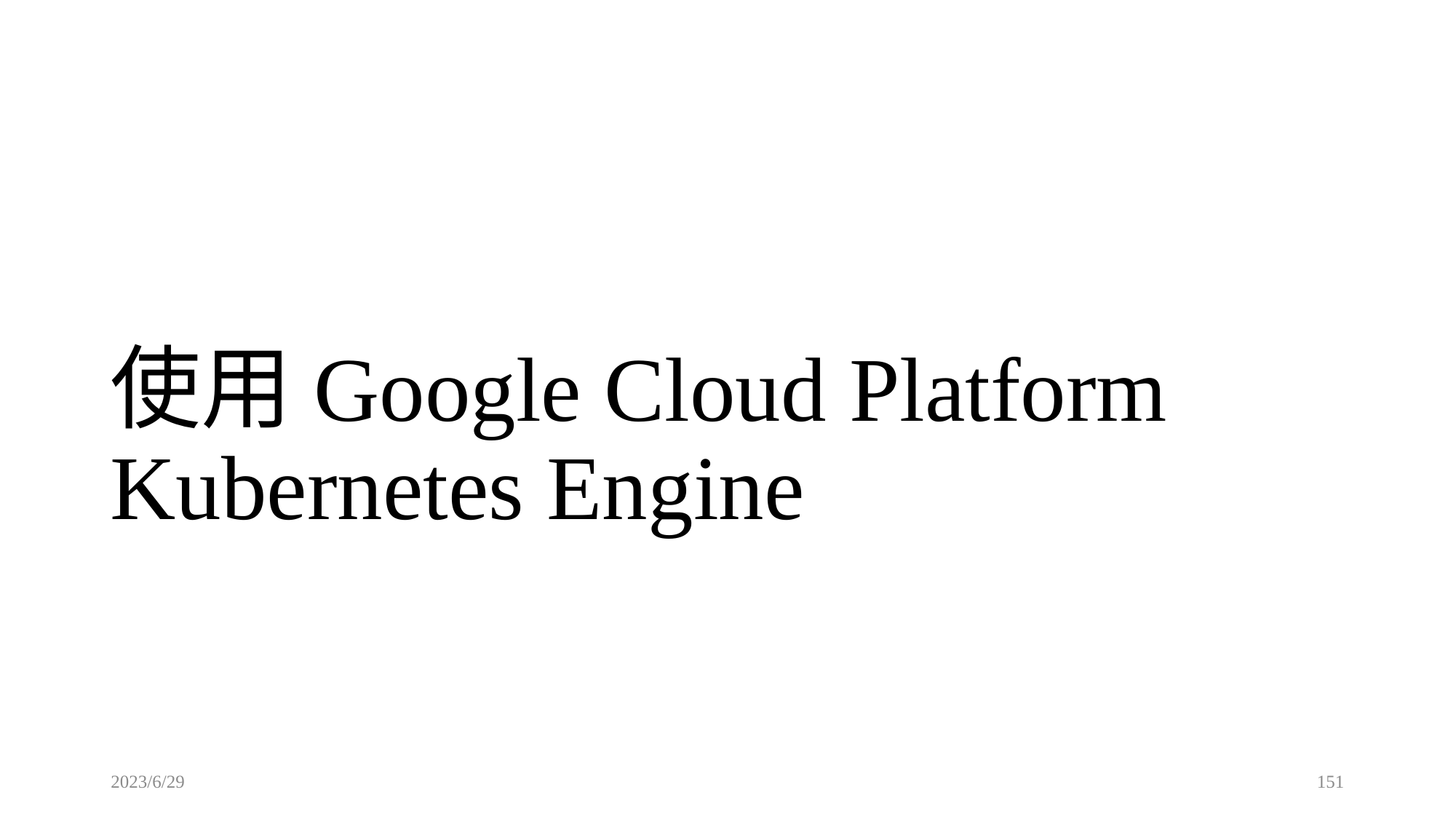

# 使用Google Cloud Platform Kubernetes Engine

2023/6/29
151